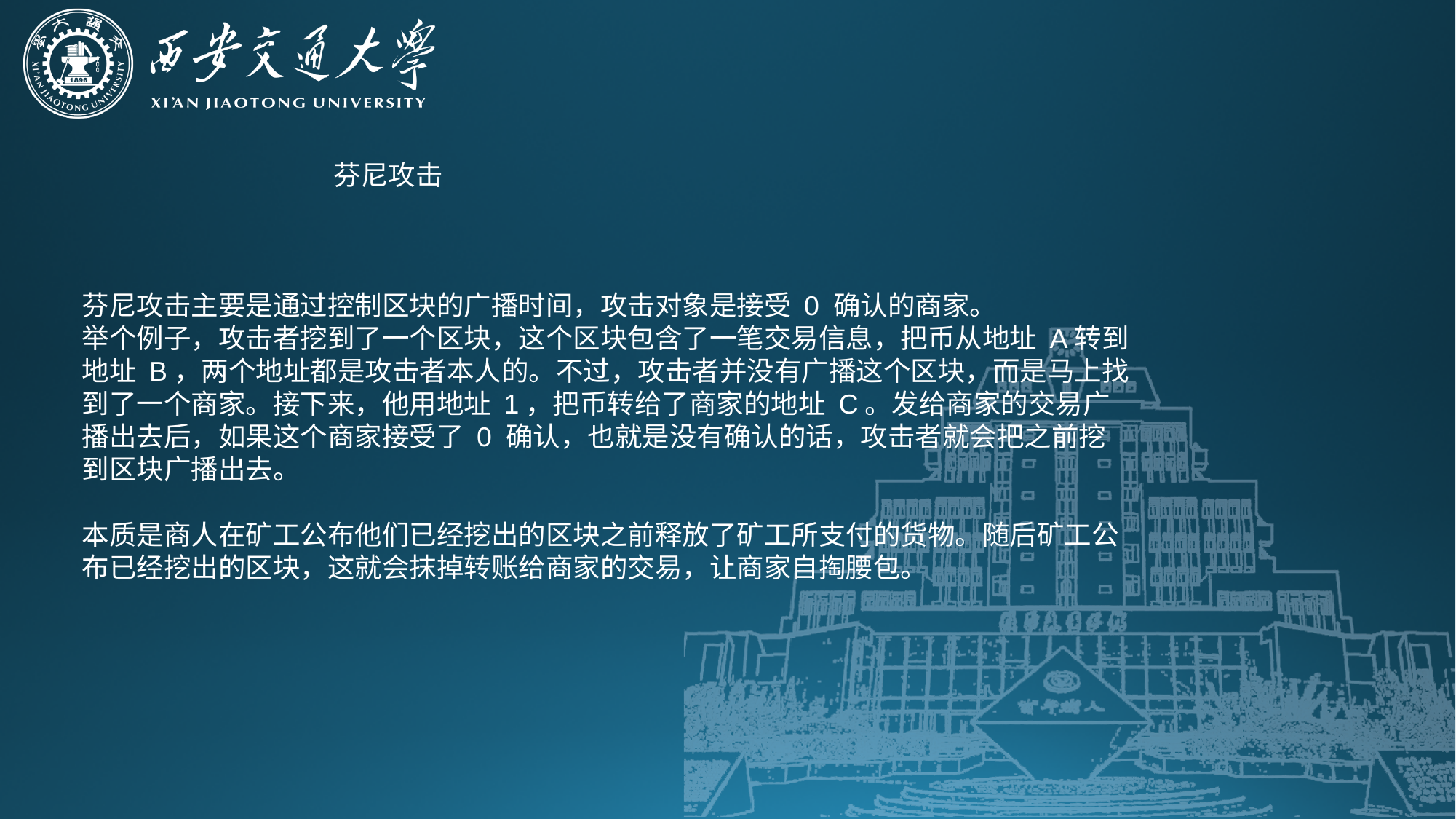

芬尼攻击
芬尼攻击主要是通过控制区块的广播时间，攻击对象是接受 0 确认的商家。
举个例子，攻击者挖到了一个区块，这个区块包含了一笔交易信息，把币从地址 A转到地址 B，两个地址都是攻击者本人的。不过，攻击者并没有广播这个区块，而是马上找到了一个商家。接下来，他用地址 1，把币转给了商家的地址 C。发给商家的交易广播出去后，如果这个商家接受了 0 确认，也就是没有确认的话，攻击者就会把之前挖到区块广播出去。

本质是商人在矿工公布他们已经挖出的区块之前释放了矿工所支付的货物。随后矿工公布已经挖出的区块，这就会抹掉转账给商家的交易，让商家自掏腰包。